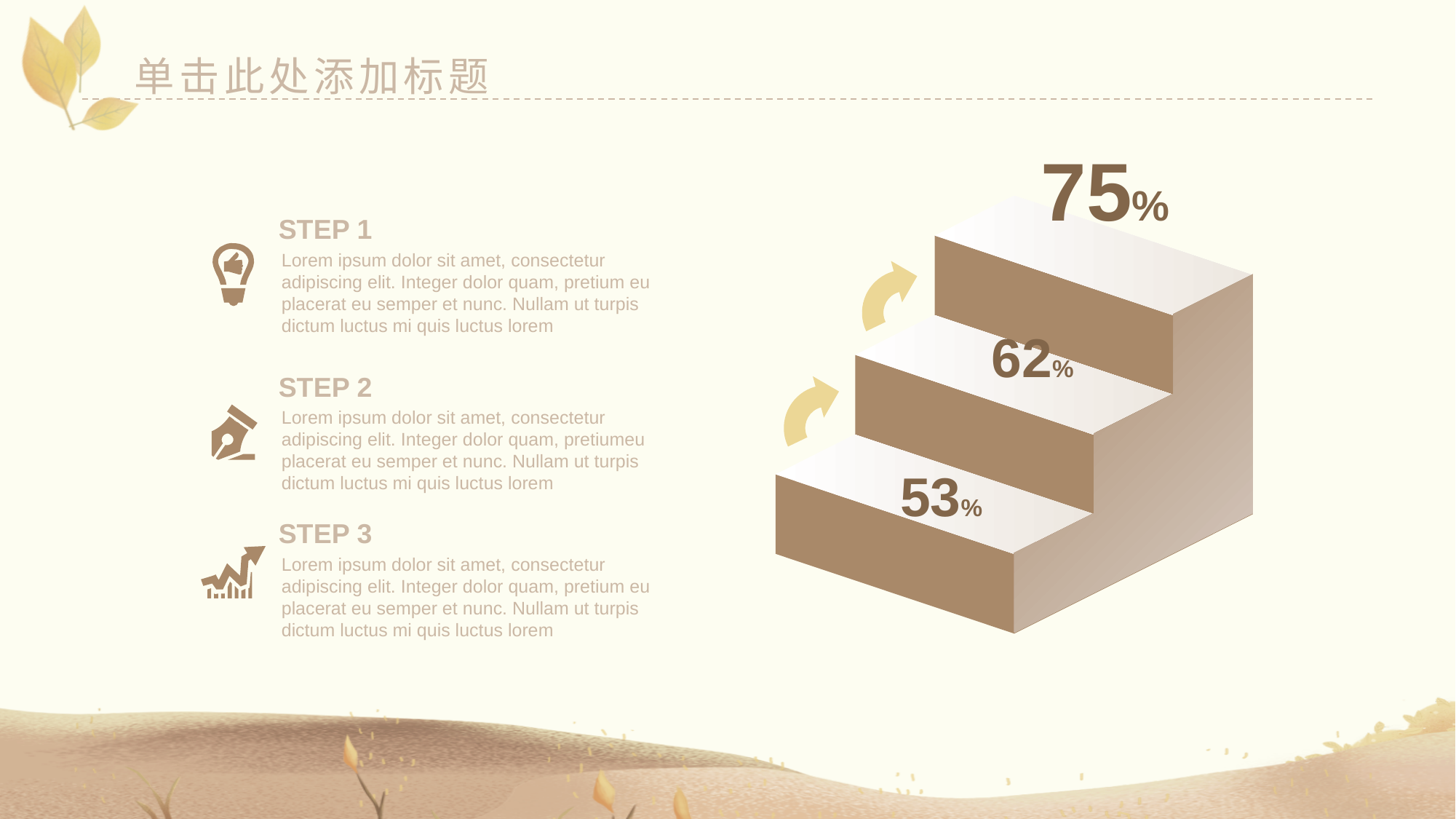

单击此处添加标题
75%

STEP 1
Lorem ipsum dolor sit amet, consectetur adipiscing elit. Integer dolor quam, pretium eu placerat eu semper et nunc. Nullam ut turpis dictum luctus mi quis luctus lorem

62%

STEP 2
Lorem ipsum dolor sit amet, consectetur adipiscing elit. Integer dolor quam, pretiumeu placerat eu semper et nunc. Nullam ut turpis dictum luctus mi quis luctus lorem

53%
STEP 3
Lorem ipsum dolor sit amet, consectetur adipiscing elit. Integer dolor quam, pretium eu placerat eu semper et nunc. Nullam ut turpis dictum luctus mi quis luctus lorem